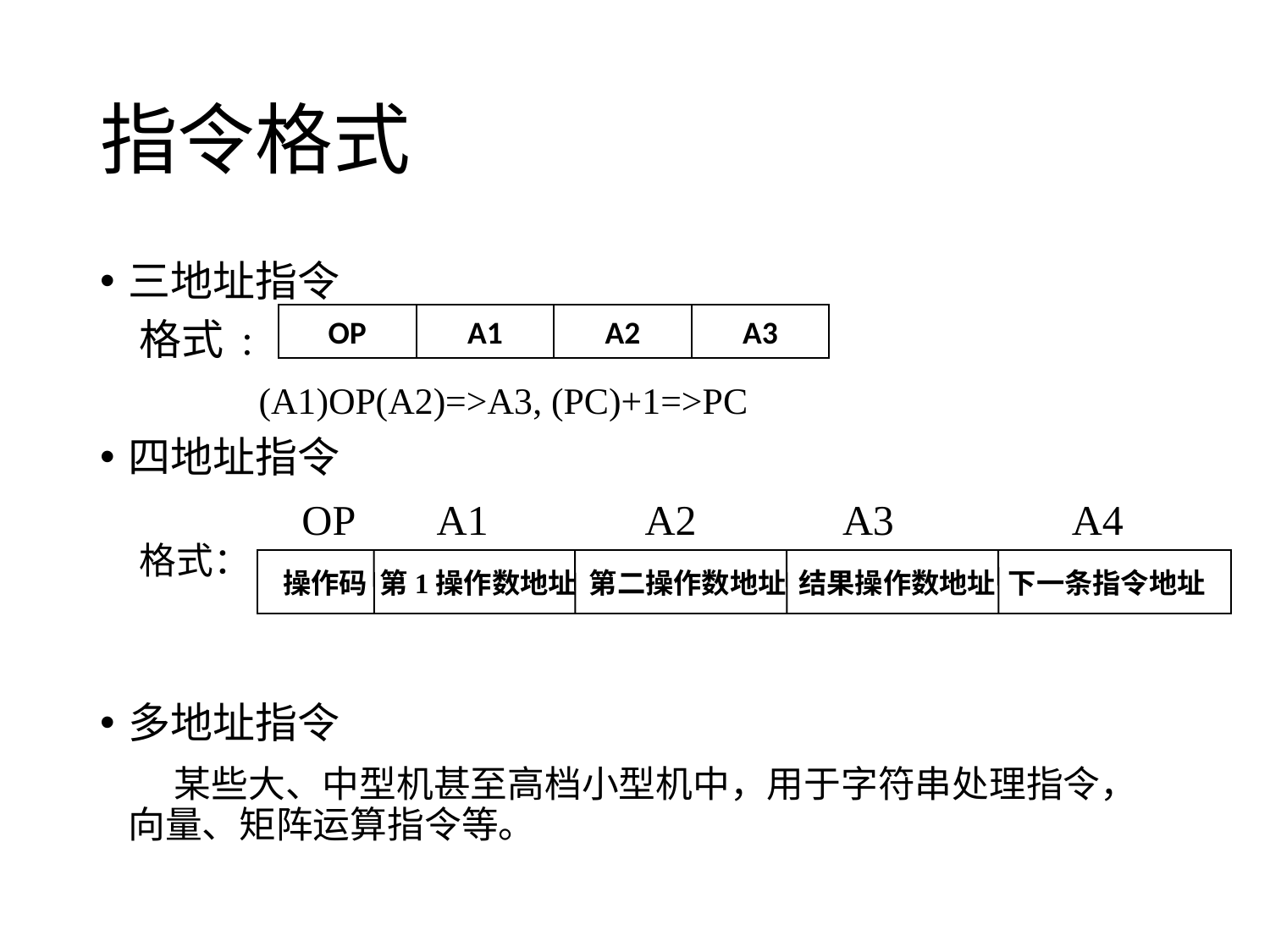

# 指令格式
三地址指令
    格式 :
               (A1)OP(A2)=>A3, (PC)+1=>PC
四地址指令

    格式：

多地址指令
       某些大、中型机甚至高档小型机中，用于字符串处理指令，向量、矩阵运算指令等。
OP
A1
A2
A3
OP        A1               A2              A3                 A4
操作码  第1操作数地址  第二操作数地址  结果操作数地址  下一条指令地址